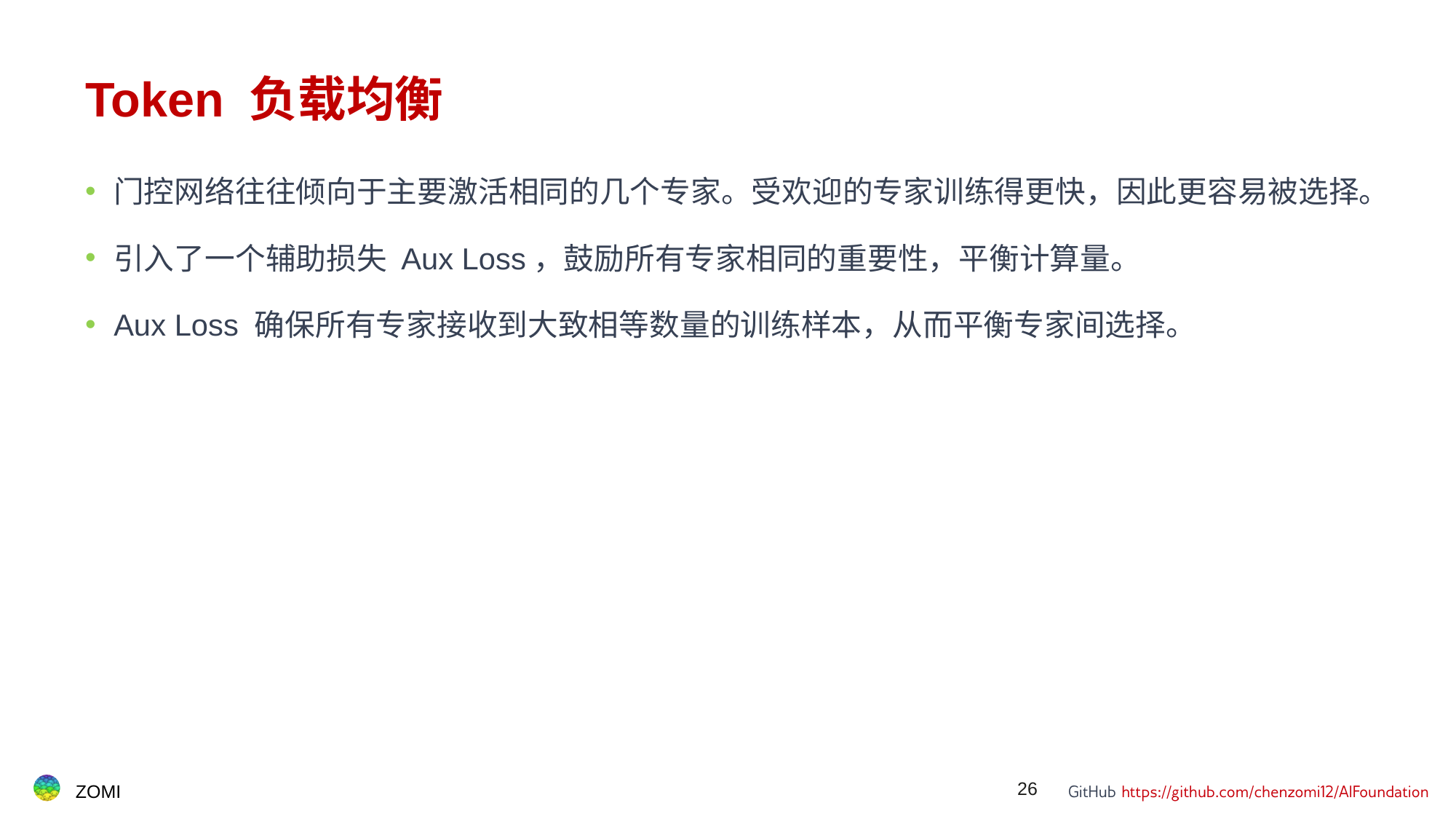

# Token 负载均衡
门控网络往往倾向于主要激活相同的几个专家。受欢迎的专家训练得更快，因此更容易被选择。
引入了一个辅助损失 Aux Loss，鼓励所有专家相同的重要性，平衡计算量。
Aux Loss 确保所有专家接收到大致相等数量的训练样本，从而平衡专家间选择。